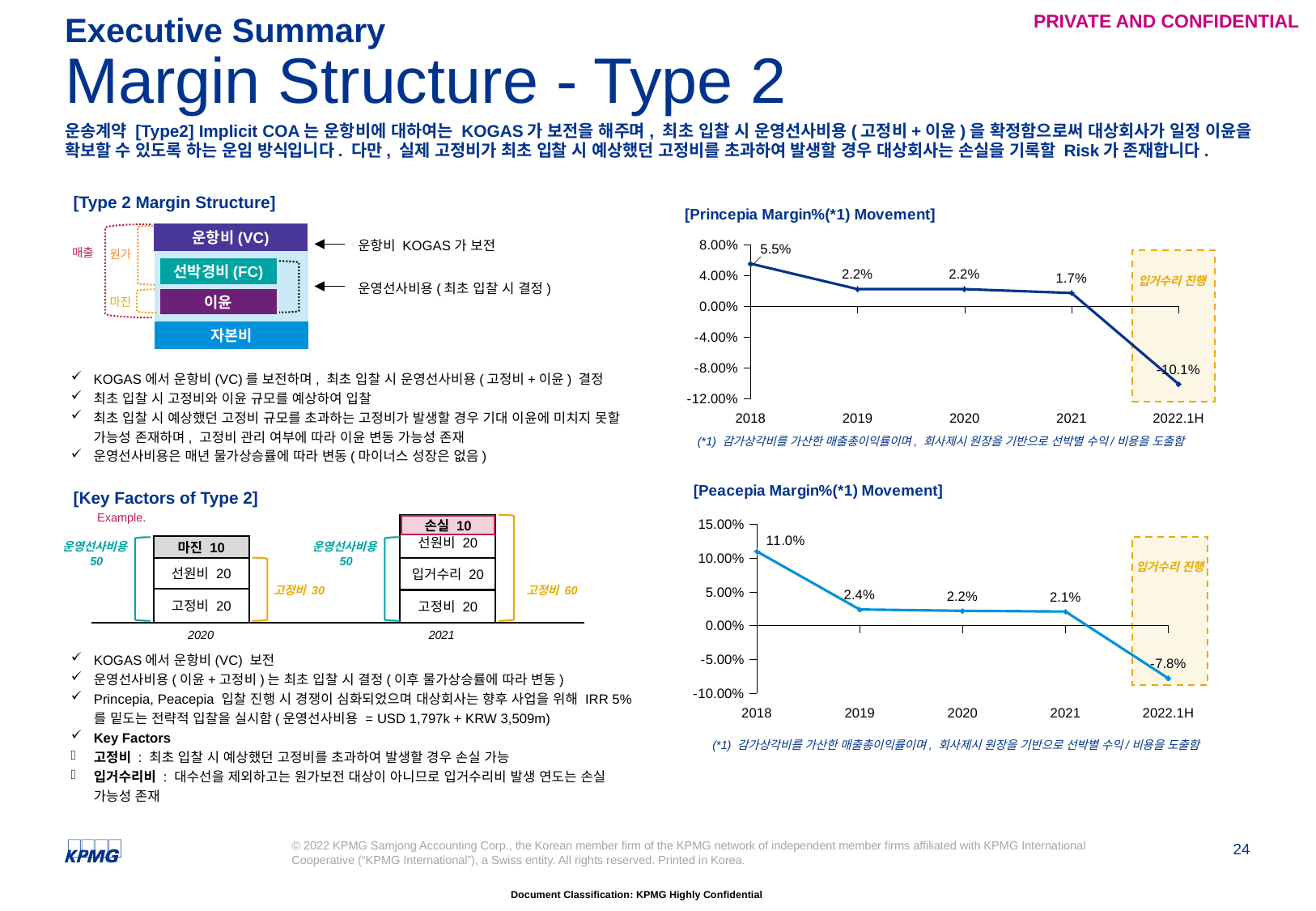

Executive Summary
# Margin Structure - Type 2
운송계약 [Type2] Implicit COA는 운항비에 대하여는 KOGAS가 보전을 해주며, 최초 입찰 시 운영선사비용(고정비+이윤)을 확정함으로써 대상회사가 일정 이윤을 확보할 수 있도록 하는 운임 방식입니다. 다만, 실제 고정비가 최초 입찰 시 예상했던 고정비를 초과하여 발생할 경우 대상회사는 손실을 기록할 Risk가 존재합니다.
[Type 2 Margin Structure]

### Chart: [Princepia Margin%(*1) Movement]

| Category | Princepia |
|---|---|
| 2018 | 0.055 |
| 2019 | 0.022 |
| 2020 | 0.022 |
| 2021 | 0.017 |
| 2022.1H | -0.101 |
운항비(VC)

운항비 KOGAS가 보전
매출
원가
입거수리 진행

선박경비(FC)

운영선사비용(최초 입찰 시 결정)
마진

이윤
자본비
KOGAS에서 운항비(VC)를 보전하며, 최초 입찰 시 운영선사비용(고정비+이윤) 결정
최초 입찰 시 고정비와 이윤 규모를 예상하여 입찰
최초 입찰 시 예상했던 고정비 규모를 초과하는 고정비가 발생할 경우 기대 이윤에 미치지 못할 가능성 존재하며, 고정비 관리 여부에 따라 이윤 변동 가능성 존재
운영선사비용은 매년 물가상승률에 따라 변동(마이너스 성장은 없음)
(*1) 감가상각비를 가산한 매출총이익률이며, 회사제시 원장을 기반으로 선박별 수익/비용을 도출함

### Chart: [Peacepia Margin%(*1) Movement]

| Category | Peacepia |
|---|---|
| 2018 | 0.11 |
| 2019 | 0.024 |
| 2020 | 0.022 |
| 2021 | 0.021 |
| 2022.1H | -0.078 |
[Key Factors of Type 2]
Example.
선원비 20

손실 10
입거수리 진행
마진 10

운영선사비용
 50
운영선사비용
 50

선원비 20
입거수리 20
고정비 30
고정비 60
고정비 20
고정비 20
2020
2021
KOGAS에서 운항비(VC) 보전
운영선사비용(이윤+고정비)는 최초 입찰 시 결정(이후 물가상승률에 따라 변동)
Princepia, Peacepia 입찰 진행 시 경쟁이 심화되었으며 대상회사는 향후 사업을 위해 IRR 5%를 밑도는 전략적 입찰을 실시함(운영선사비용 = USD 1,797k + KRW 3,509m)
Key Factors
고정비 : 최초 입찰 시 예상했던 고정비를 초과하여 발생할 경우 손실 가능
입거수리비 : 대수선을 제외하고는 원가보전 대상이 아니므로 입거수리비 발생 연도는 손실 가능성 존재

(*1) 감가상각비를 가산한 매출총이익률이며, 회사제시 원장을 기반으로 선박별 수익/비용을 도출함